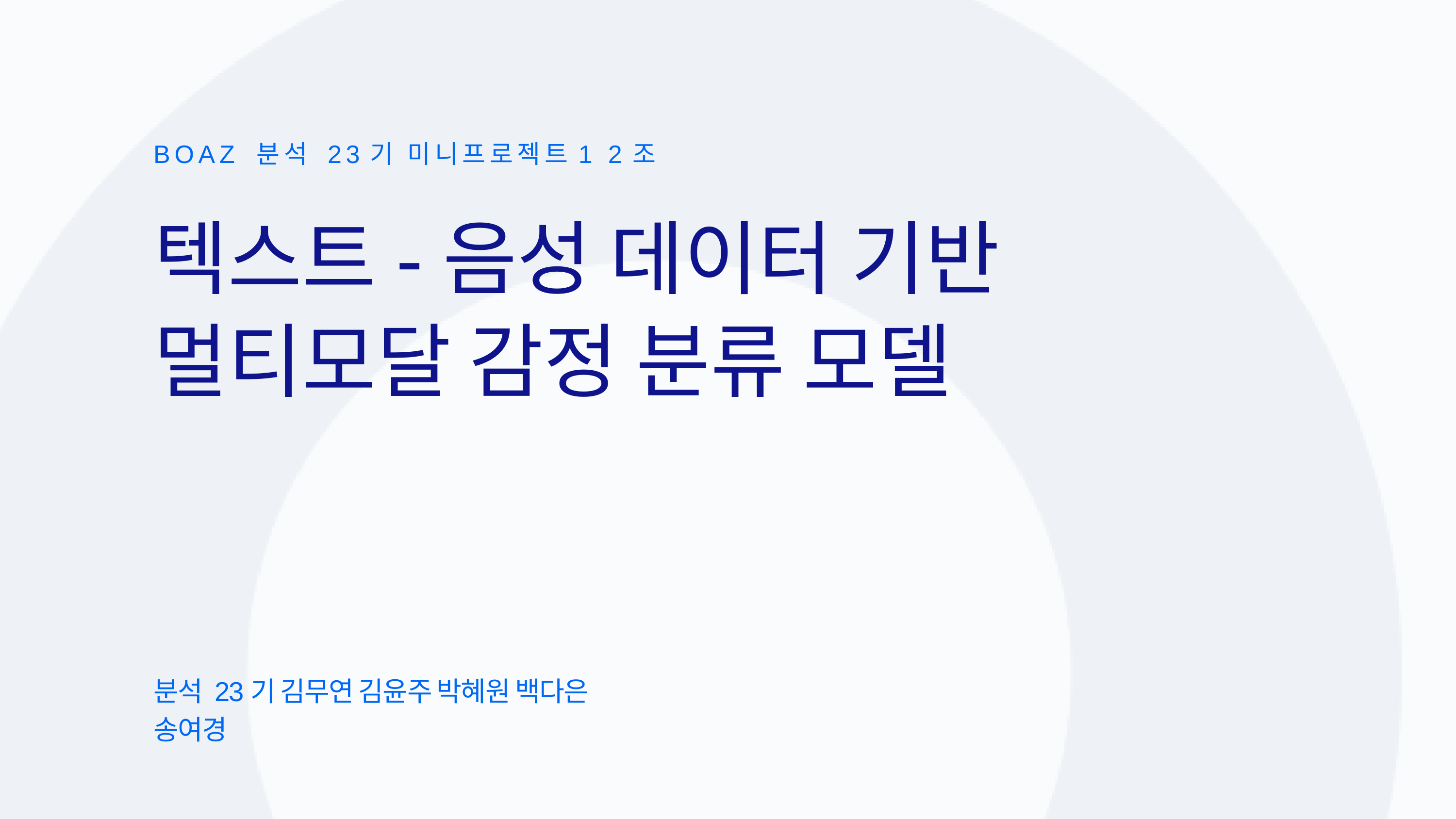

BOAZ 분석 23기 미니프로젝트1 2조
텍스트-음성 데이터 기반 멀티모달 감정 분류 모델
분석 23기 김무연 김윤주 박혜원 백다은 송여경